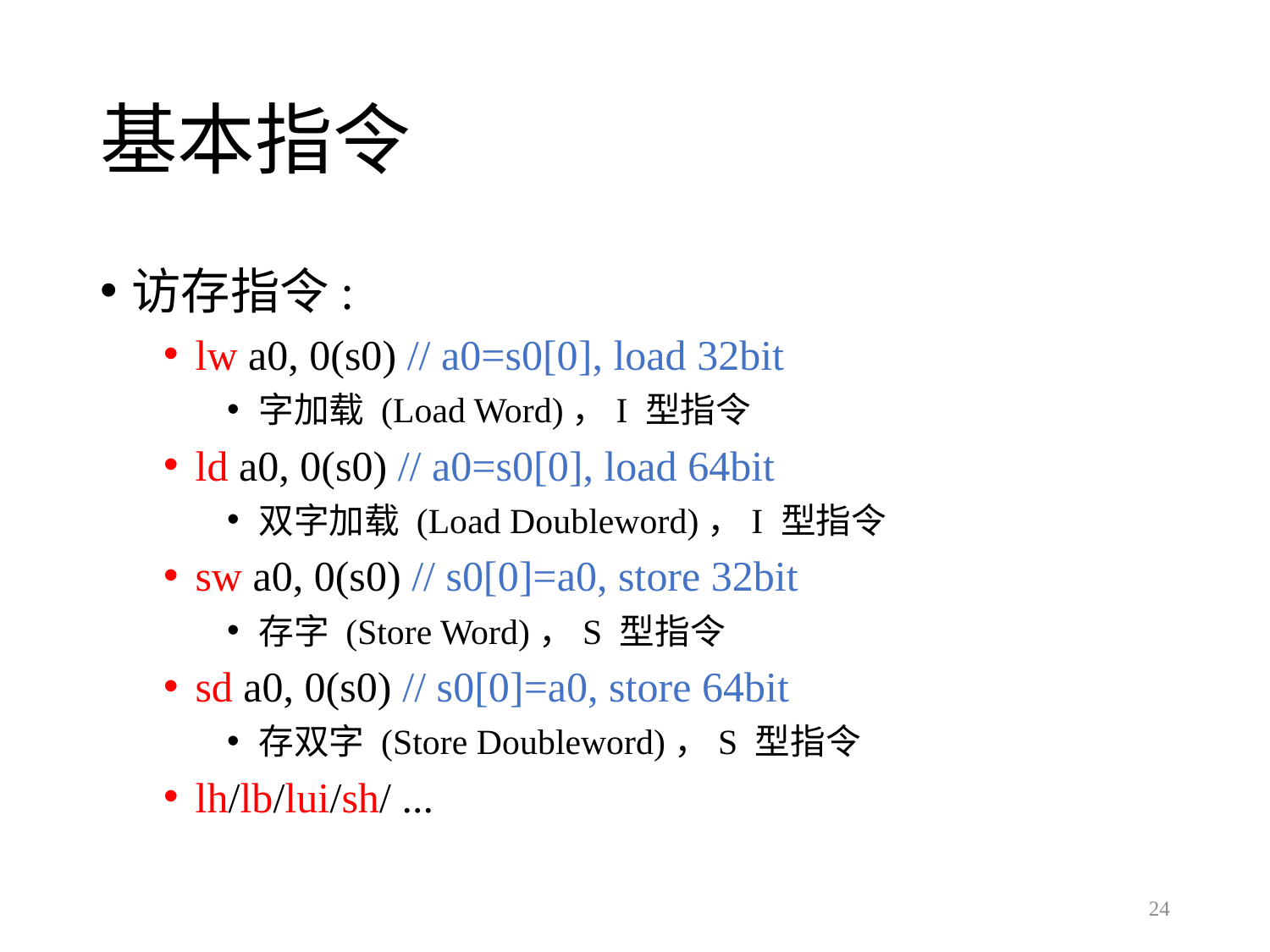

# 基本指令
访存指令:
lw a0, 0(s0) // a0=s0[0], load 32bit
字加载 (Load Word)，I 型指令
ld a0, 0(s0) // a0=s0[0], load 64bit
双字加载 (Load Doubleword)，I 型指令
sw a0, 0(s0) // s0[0]=a0, store 32bit
存字 (Store Word)，S 型指令
sd a0, 0(s0) // s0[0]=a0, store 64bit
存双字 (Store Doubleword)，S 型指令
lh/lb/lui/sh/ ...

24